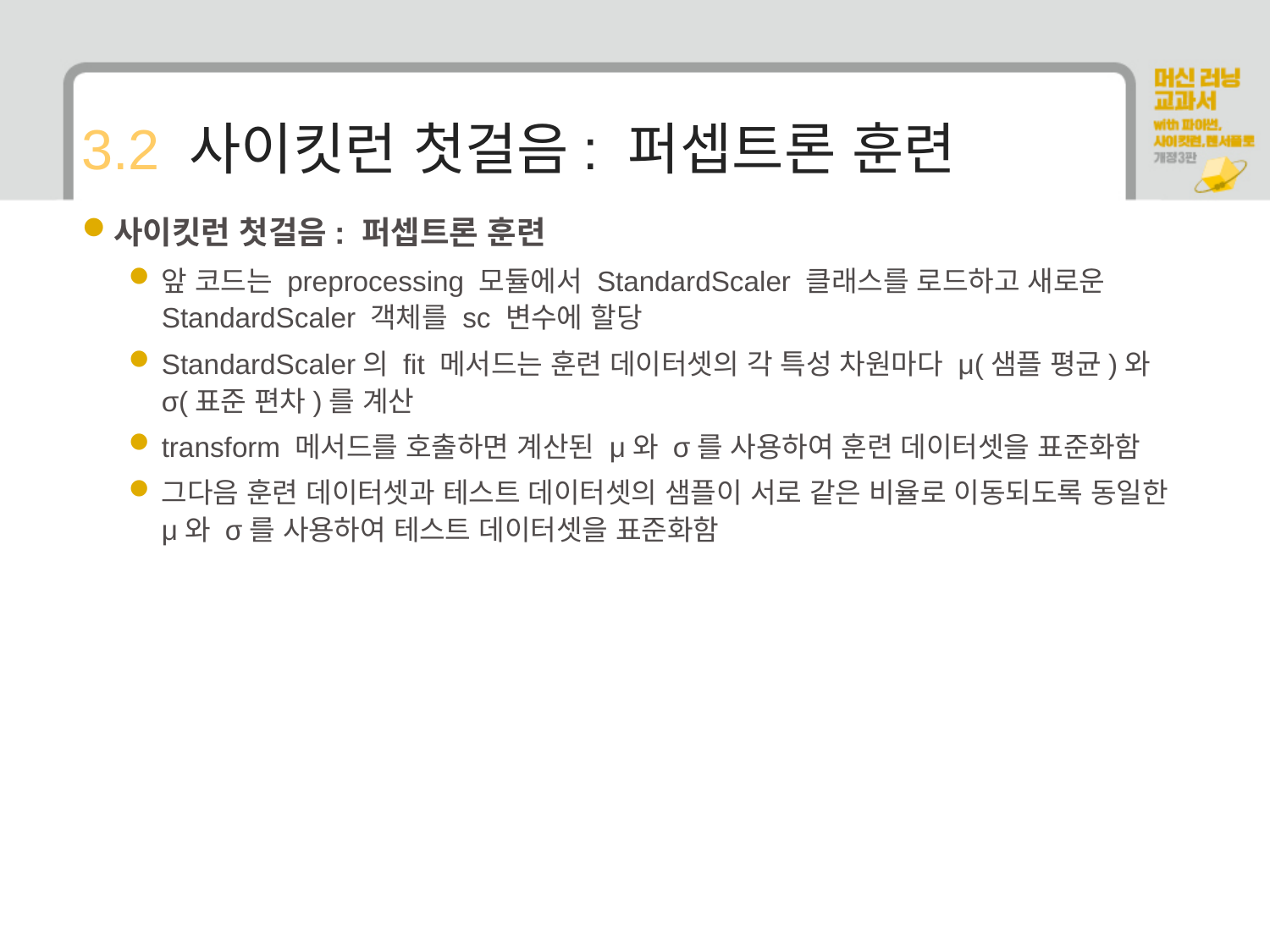

# 3.2 사이킷런 첫걸음: 퍼셉트론 훈련
사이킷런 첫걸음: 퍼셉트론 훈련
앞 코드는 preprocessing 모듈에서 StandardScaler 클래스를 로드하고 새로운 StandardScaler 객체를 sc 변수에 할당
StandardScaler의 fit 메서드는 훈련 데이터셋의 각 특성 차원마다 μ(샘플 평균)와 σ(표준 편차)를 계산
transform 메서드를 호출하면 계산된 μ와 σ를 사용하여 훈련 데이터셋을 표준화함
그다음 훈련 데이터셋과 테스트 데이터셋의 샘플이 서로 같은 비율로 이동되도록 동일한 μ와 σ를 사용하여 테스트 데이터셋을 표준화함